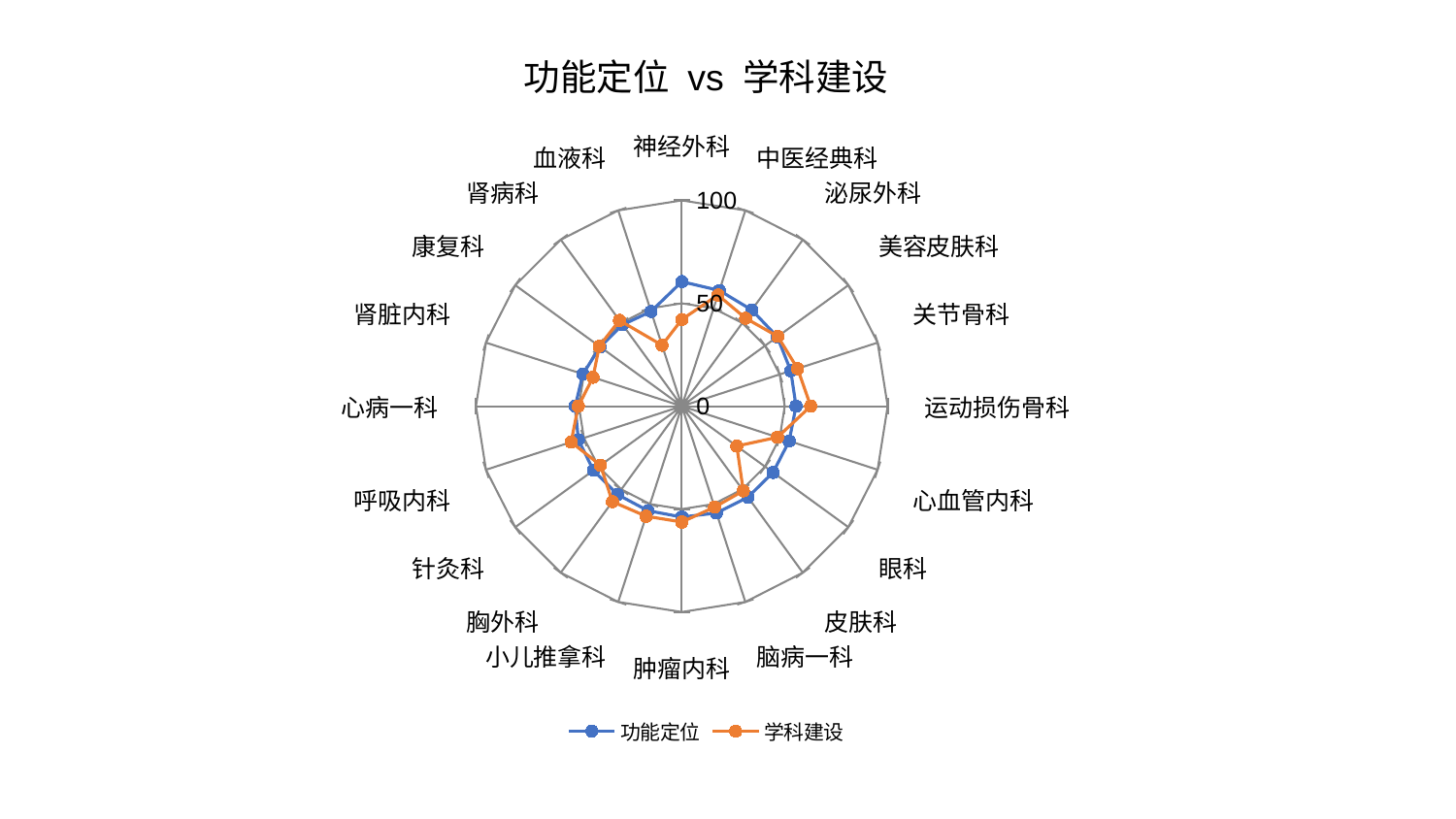

### Chart: 功能定位 vs 学科建设

| Category | 功能定位 | 学科建设 |
|---|---|---|
| 神经外科 | 60.52238241390778 | 42.125423580516106 |
| 中医经典科 | 59.121112760223596 | 56.81037503554383 |
| 泌尿外科 | 57.82745949716887 | 52.791362927400954 |
| 美容皮肤科 | 57.359214349920336 | 57.643113973052074 |
| 关节骨科 | 55.653333851298044 | 59.13343771350751 |
| 运动损伤骨科 | 55.49157860727793 | 62.61911533033436 |
| 心血管内科 | 54.85110603056955 | 48.88525412928011 |
| 眼科 | 54.80251319779134 | 33.0120498646881 |
| 皮肤科 | 54.64649610962565 | 50.84221080276889 |
| 脑病一科 | 54.58901829548582 | 51.57917883986893 |
| 肿瘤内科 | 53.869899166364014 | 56.28815719736043 |
| 小儿推拿科 | 53.38224895686325 | 56.22944261763839 |
| 胸外科 | 53.096721297940285 | 57.35979810622127 |
| 针灸科 | 53.037688703400896 | 48.81192670772221 |
| 呼吸内科 | 52.84931114560647 | 56.54286184378418 |
| 心病一科 | 51.792888636654524 | 50.289680002809035 |
| 肾脏内科 | 50.51799137981795 | 45.355083503524114 |
| 康复科 | 49.03907353057971 | 49.571966603327695 |
| 肾病科 | 48.91134598091021 | 51.544644358936004 |
| 血液科 | 48.4125259045306 | 31.152534425195753 |
32